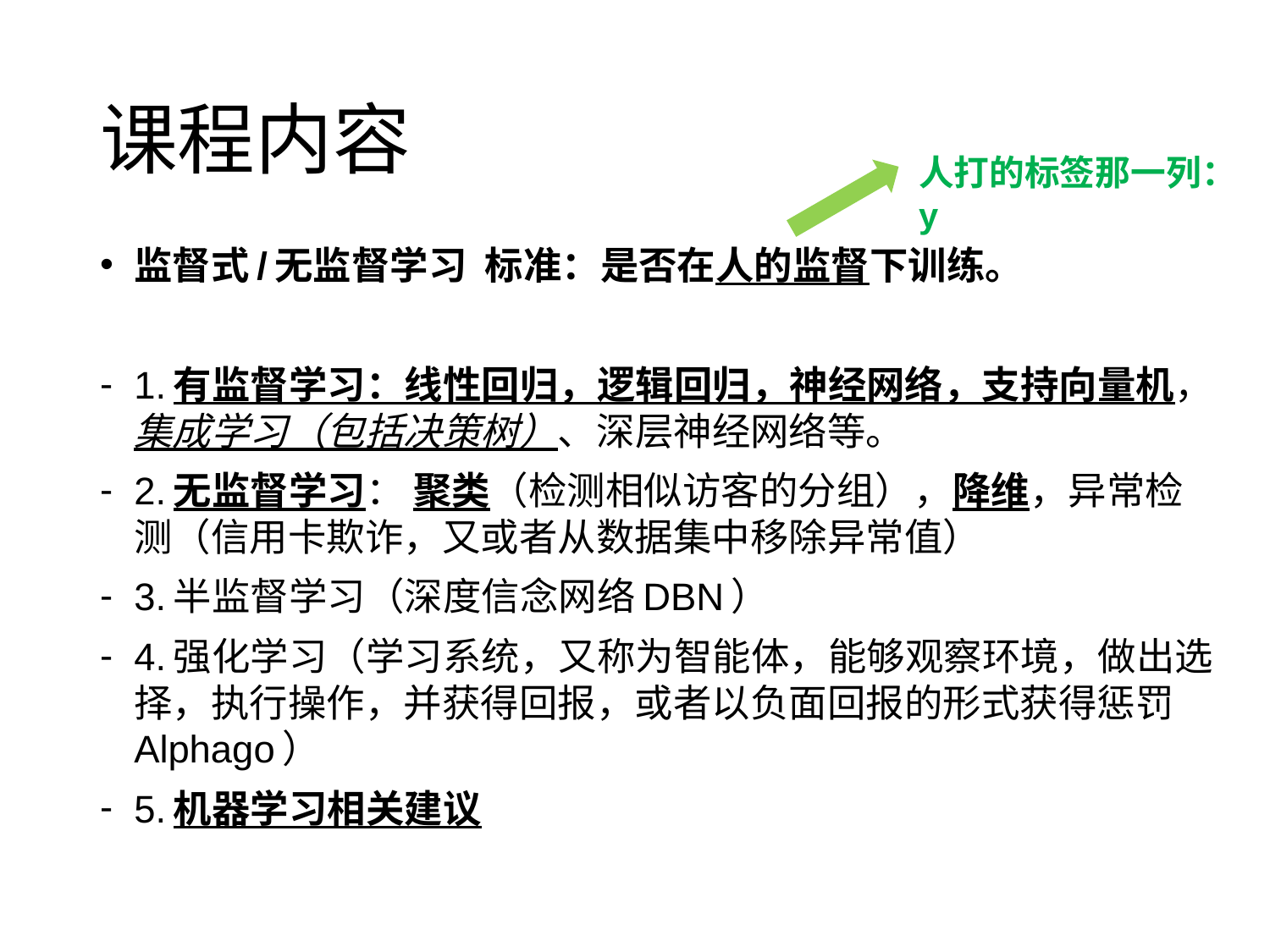

# 课程内容
人打的标签那一列：y

监督式/无监督学习  标准：是否在人的监督下训练。

1.有监督学习：线性回归，逻辑回归，神经网络，支持向量机，集成学习（包括决策树）、深层神经网络等。
2.无监督学习： 聚类（检测相似访客的分组），降维，异常检测（信用卡欺诈，又或者从数据集中移除异常值）
3.半监督学习（深度信念网络DBN）
4.强化学习（学习系统，又称为智能体，能够观察环境，做出选择，执行操作，并获得回报，或者以负面回报的形式获得惩罚Alphago）
5.机器学习相关建议